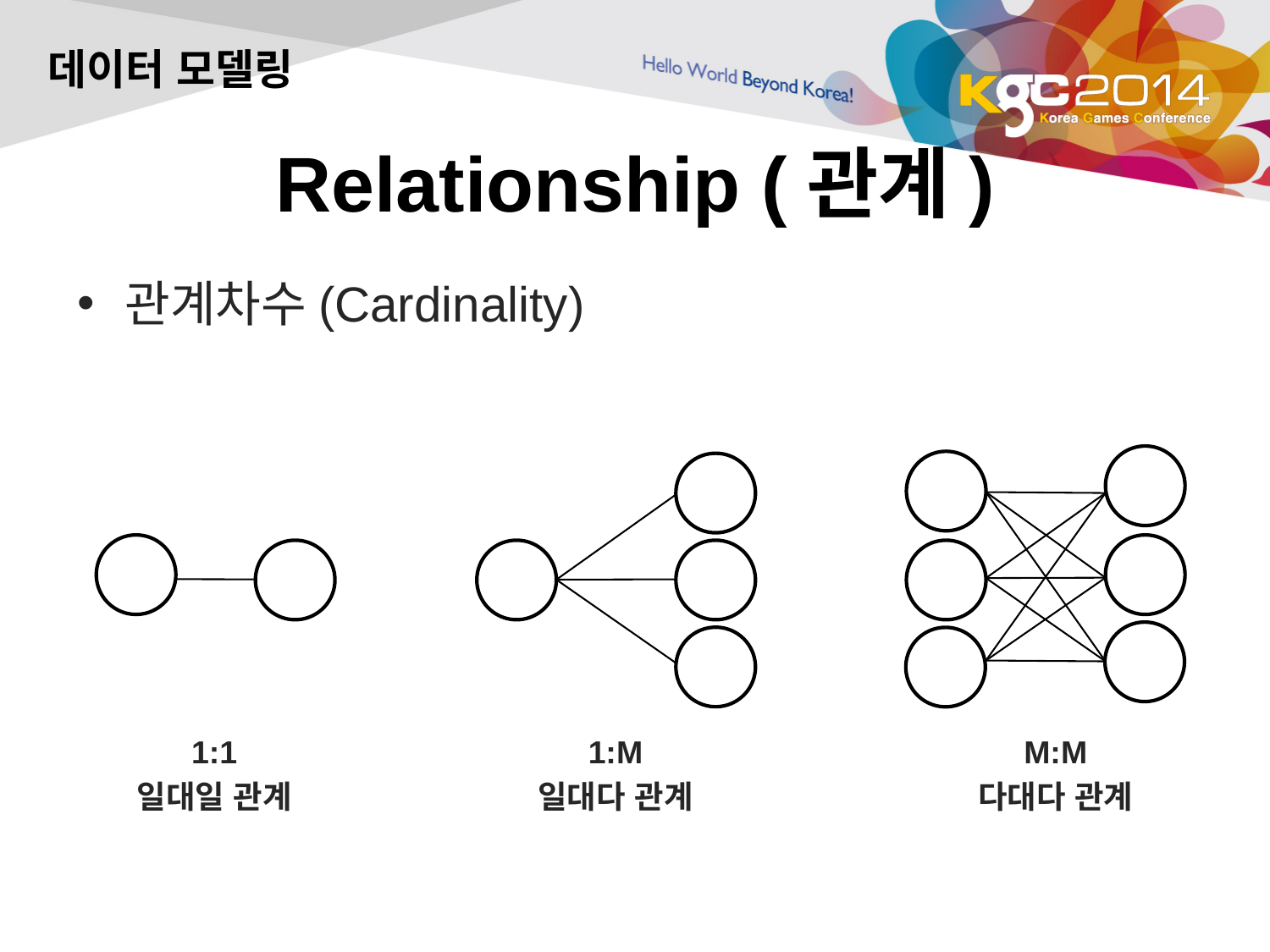

데이터 모델링
# Relationship (관계)
관계차수(Cardinality)

1:1
일대일 관계
1:M
일대다 관계
M:M
다대다 관계